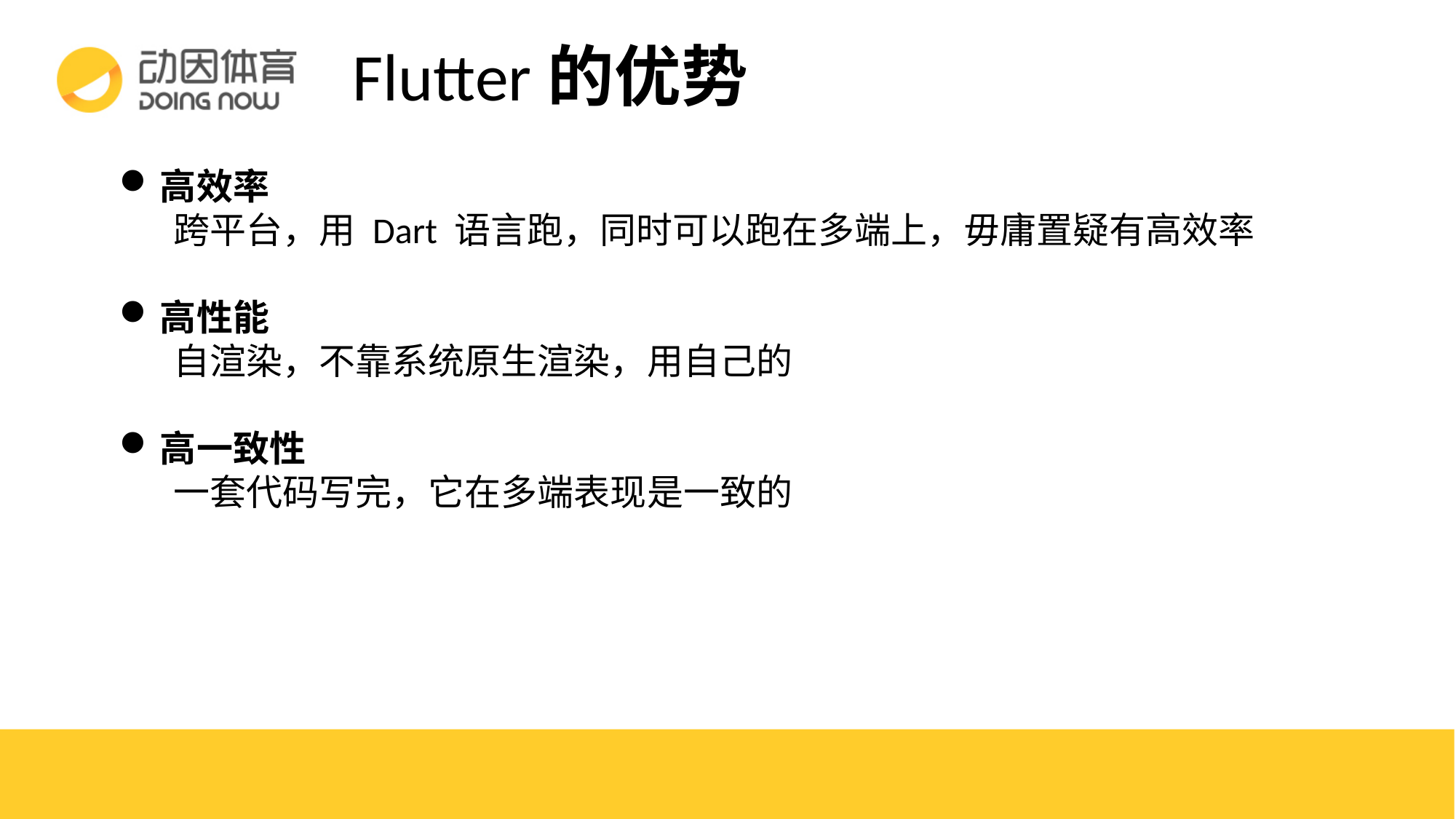

# Flutter的优势
高效率
跨平台，用 Dart 语言跑，同时可以跑在多端上，毋庸置疑有高效率

高性能
自渲染，不靠系统原生渲染，用自己的

高一致性
一套代码写完，它在多端表现是一致的